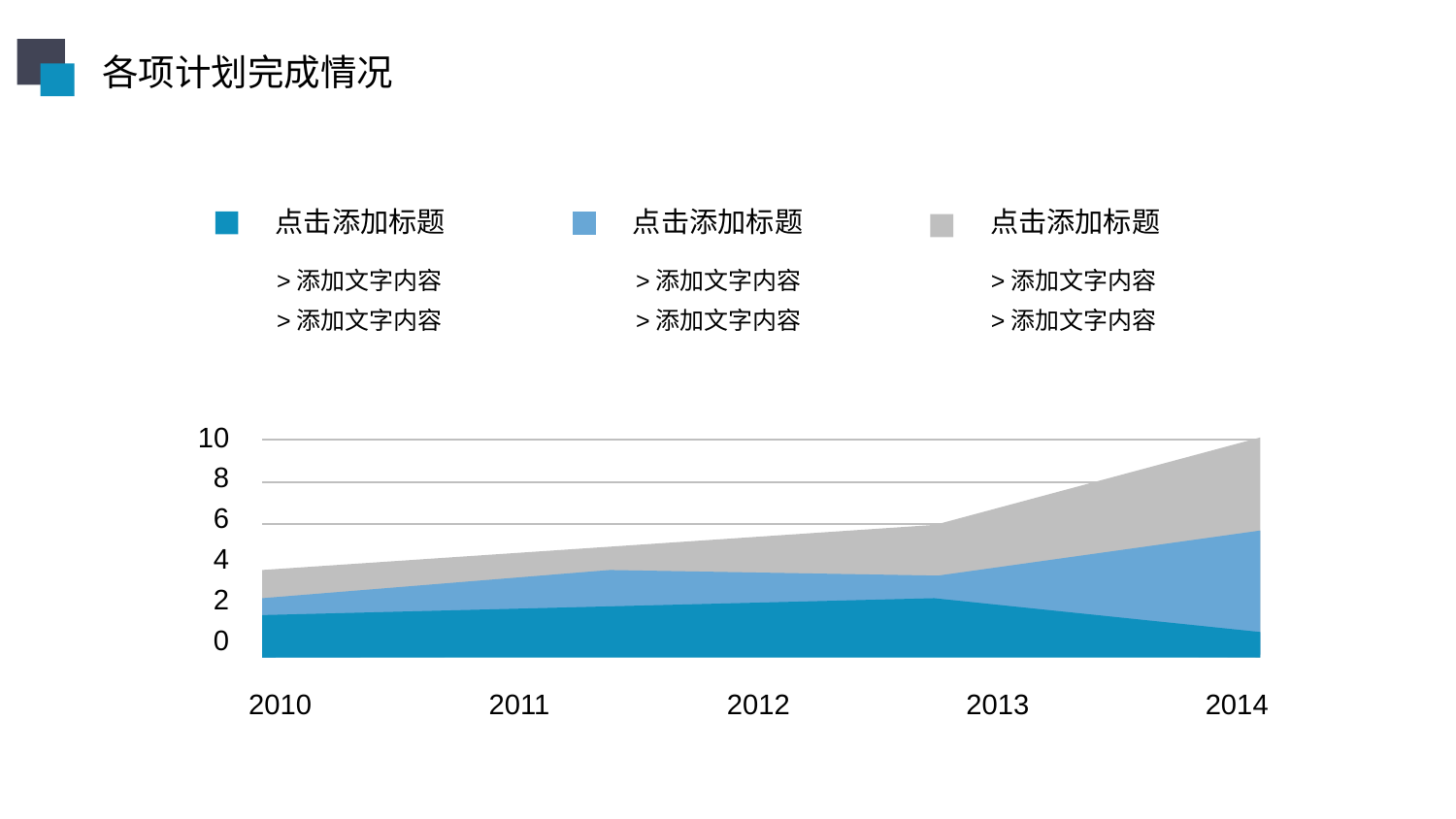

各项计划完成情况
点击添加标题

点击添加标题

点击添加标题

>添加文字内容
>添加文字内容
>添加文字内容
>添加文字内容
>添加文字内容
>添加文字内容
10

8
6
4
2
0
2010
2011
2012
2013
2014